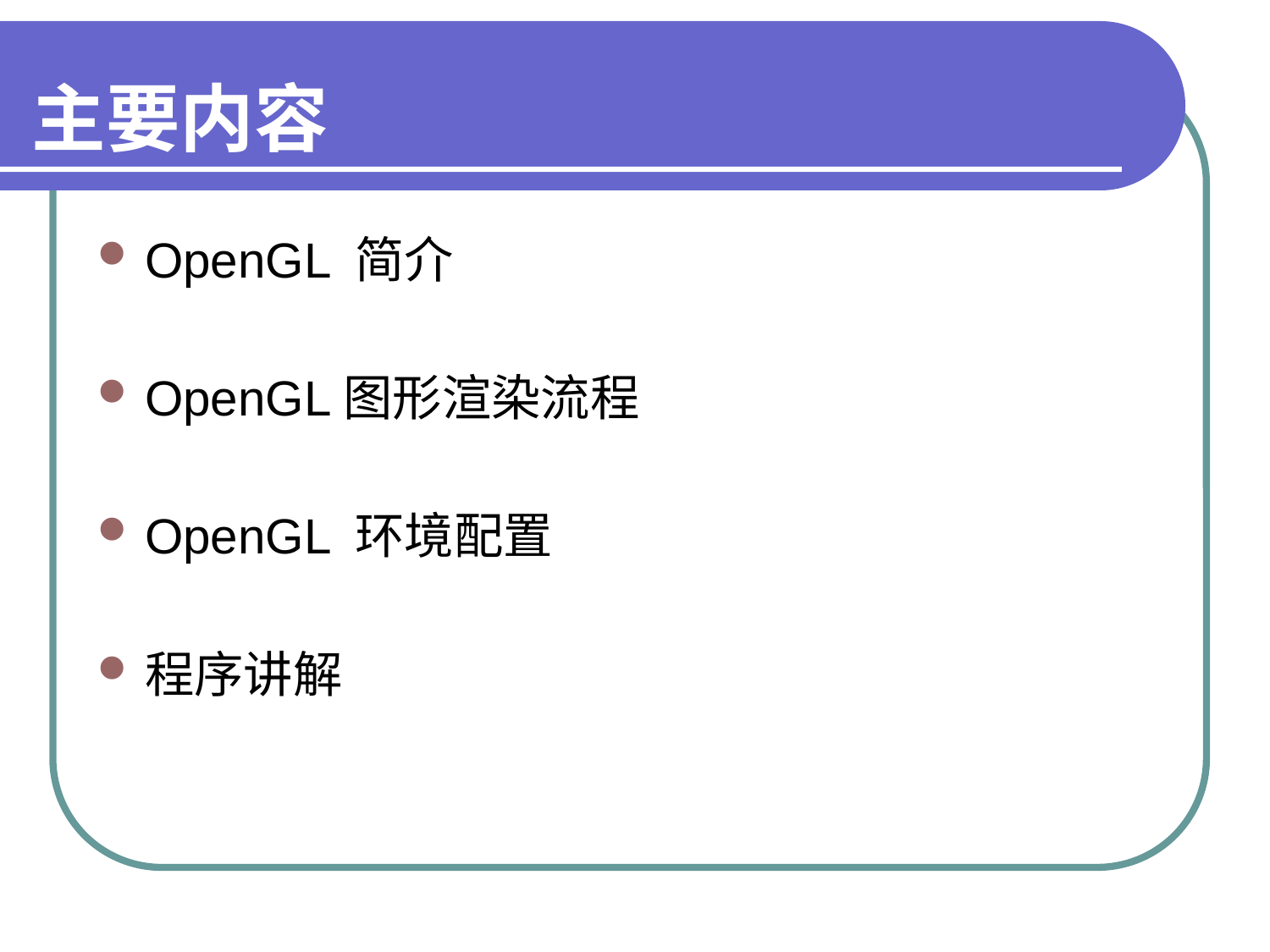

# 主要内容
OpenGL 简介

OpenGL图形渲染流程

OpenGL 环境配置

程序讲解